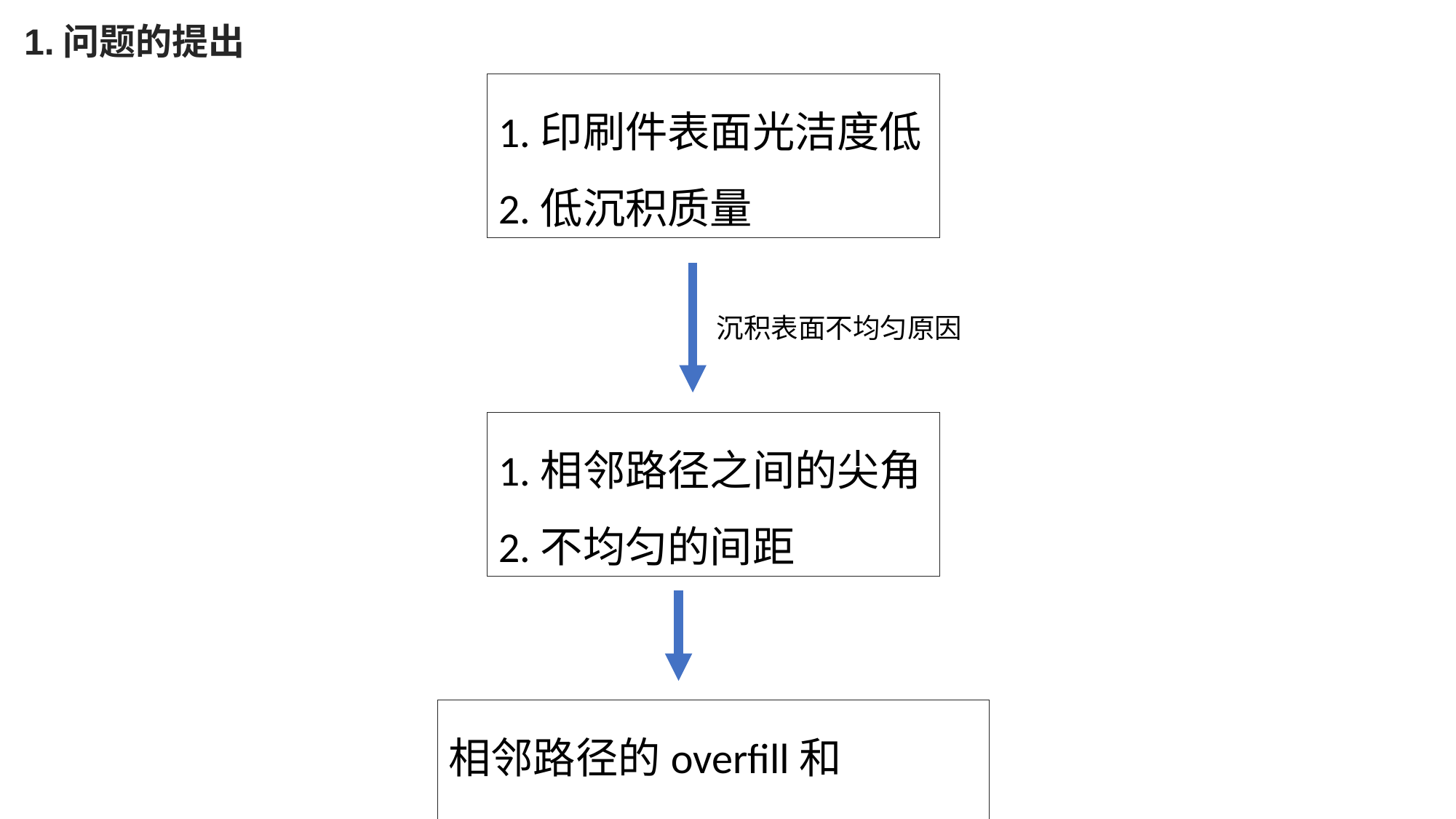

1.问题的提出
1.印刷件表面光洁度低
2.低沉积质量
沉积表面不均匀原因
1.相邻路径之间的尖角
2.不均匀的间距
相邻路径的overfill和underfill